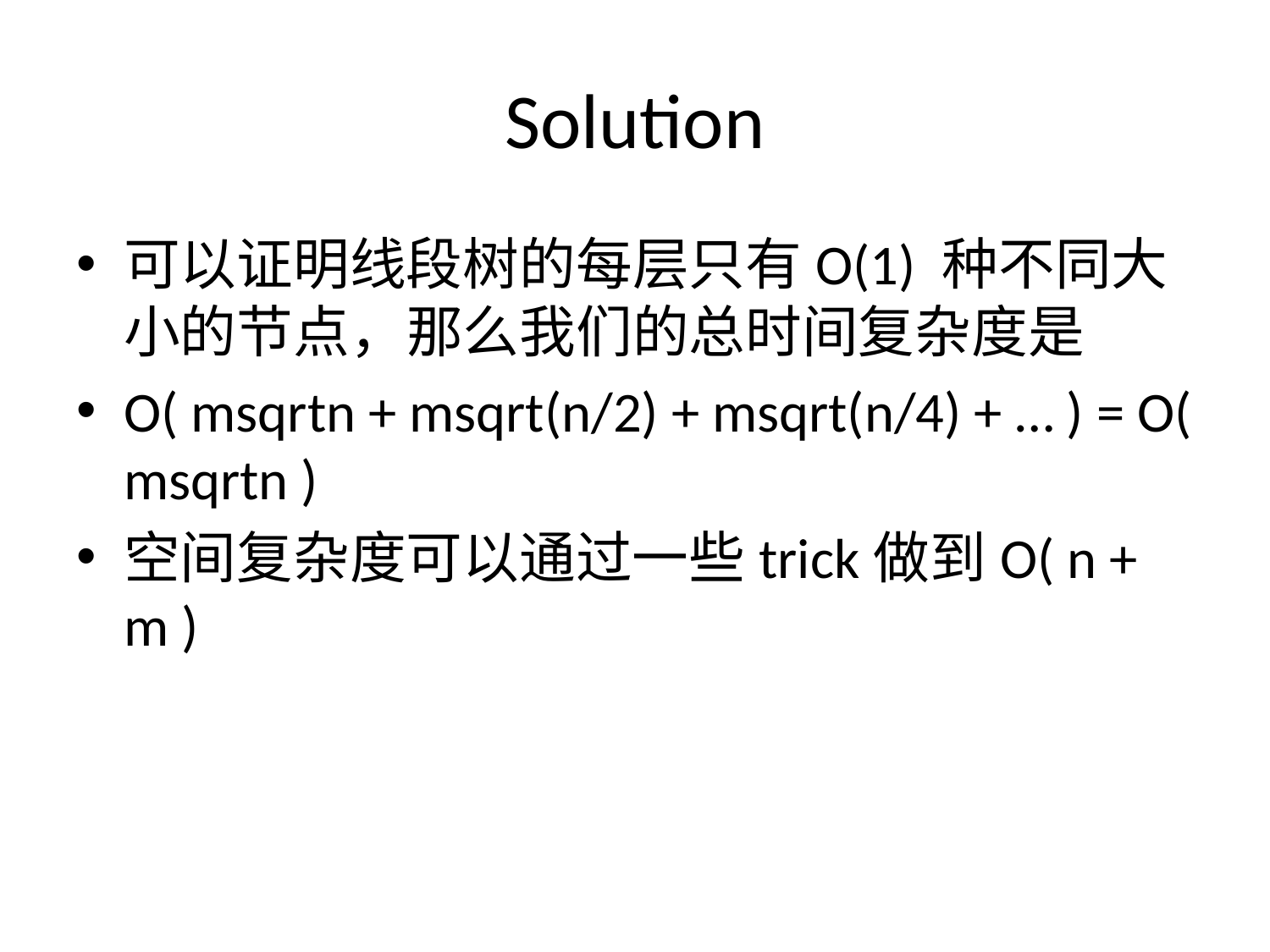

# Solution
可以证明线段树的每层只有O(1) 种不同大小的节点，那么我们的总时间复杂度是
O( msqrtn + msqrt(n/2) + msqrt(n/4) + … ) = O( msqrtn )
空间复杂度可以通过一些trick做到O( n + m )